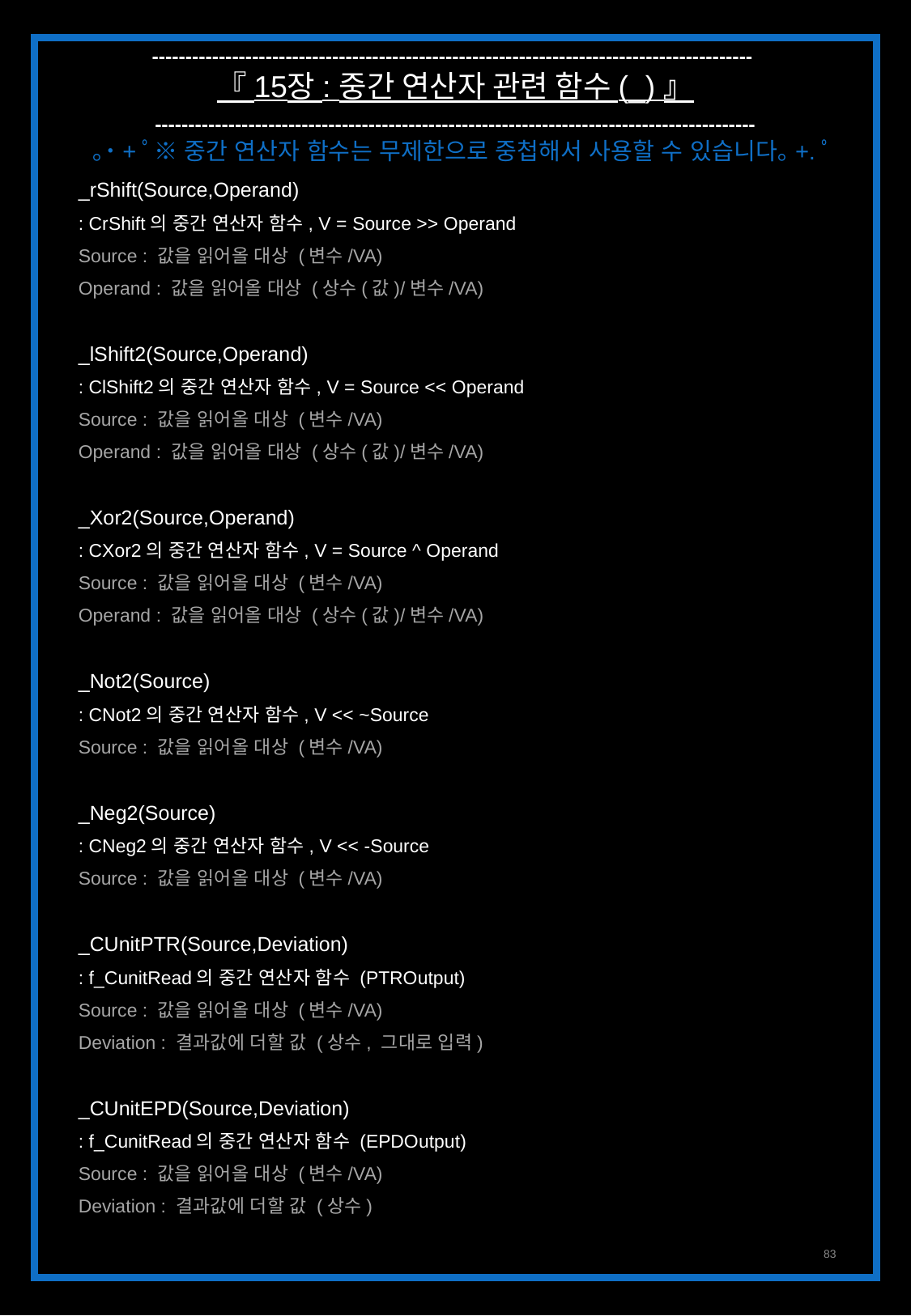

------------------------------------------------------------------------------------------
『 15장 : 중간 연산자 관련 함수 (_) 』
------------------------------------------------------------------------------------------

｡˙+ﾟ※ 중간 연산자 함수는 무제한으로 중첩해서 사용할 수 있습니다｡+.ﾟ
_rShift(Source,Operand)
: CrShift의 중간 연산자 함수, V = Source >> Operand
Source : 값을 읽어올 대상 (변수/VA)
Operand : 값을 읽어올 대상 (상수(값)/변수/VA)

_lShift2(Source,Operand)
: ClShift2의 중간 연산자 함수, V = Source << Operand
Source : 값을 읽어올 대상 (변수/VA)
Operand : 값을 읽어올 대상 (상수(값)/변수/VA)

_Xor2(Source,Operand)
: CXor2의 중간 연산자 함수, V = Source ^ Operand
Source : 값을 읽어올 대상 (변수/VA)
Operand : 값을 읽어올 대상 (상수(값)/변수/VA)

_Not2(Source)
: CNot2의 중간 연산자 함수, V << ~Source
Source : 값을 읽어올 대상 (변수/VA)

_Neg2(Source)
: CNeg2의 중간 연산자 함수, V << -Source
Source : 값을 읽어올 대상 (변수/VA)

_CUnitPTR(Source,Deviation)
: f_CunitRead의 중간 연산자 함수 (PTROutput)
Source : 값을 읽어올 대상 (변수/VA)
Deviation : 결과값에 더할 값 (상수, 그대로 입력)

_CUnitEPD(Source,Deviation)
: f_CunitRead의 중간 연산자 함수 (EPDOutput)
Source : 값을 읽어올 대상 (변수/VA)
Deviation : 결과값에 더할 값 (상수)
83